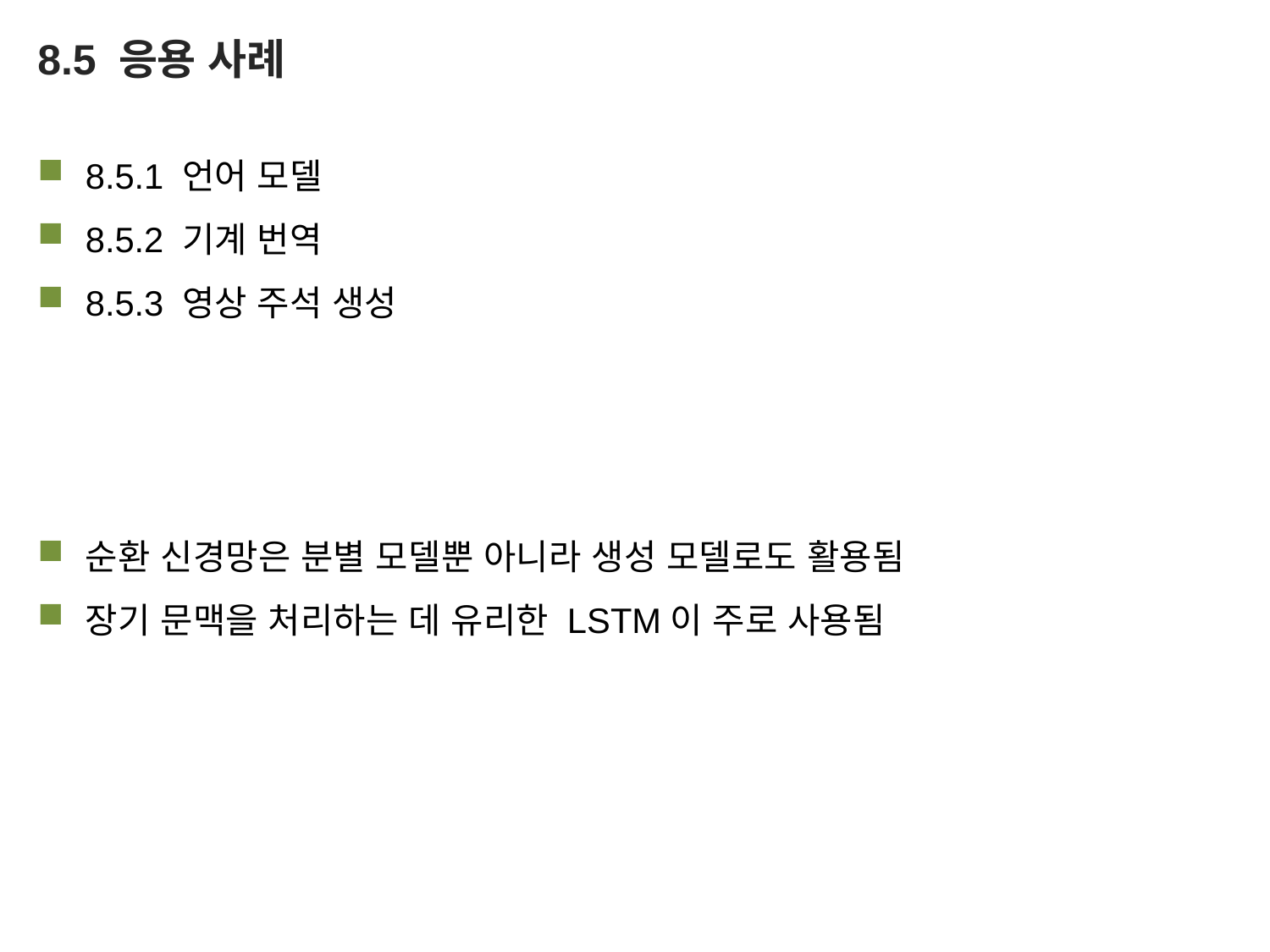

# 8.5 응용 사례
8.5.1 언어 모델
8.5.2 기계 번역
8.5.3 영상 주석 생성

순환 신경망은 분별 모델뿐 아니라 생성 모델로도 활용됨
장기 문맥을 처리하는 데 유리한 LSTM이 주로 사용됨